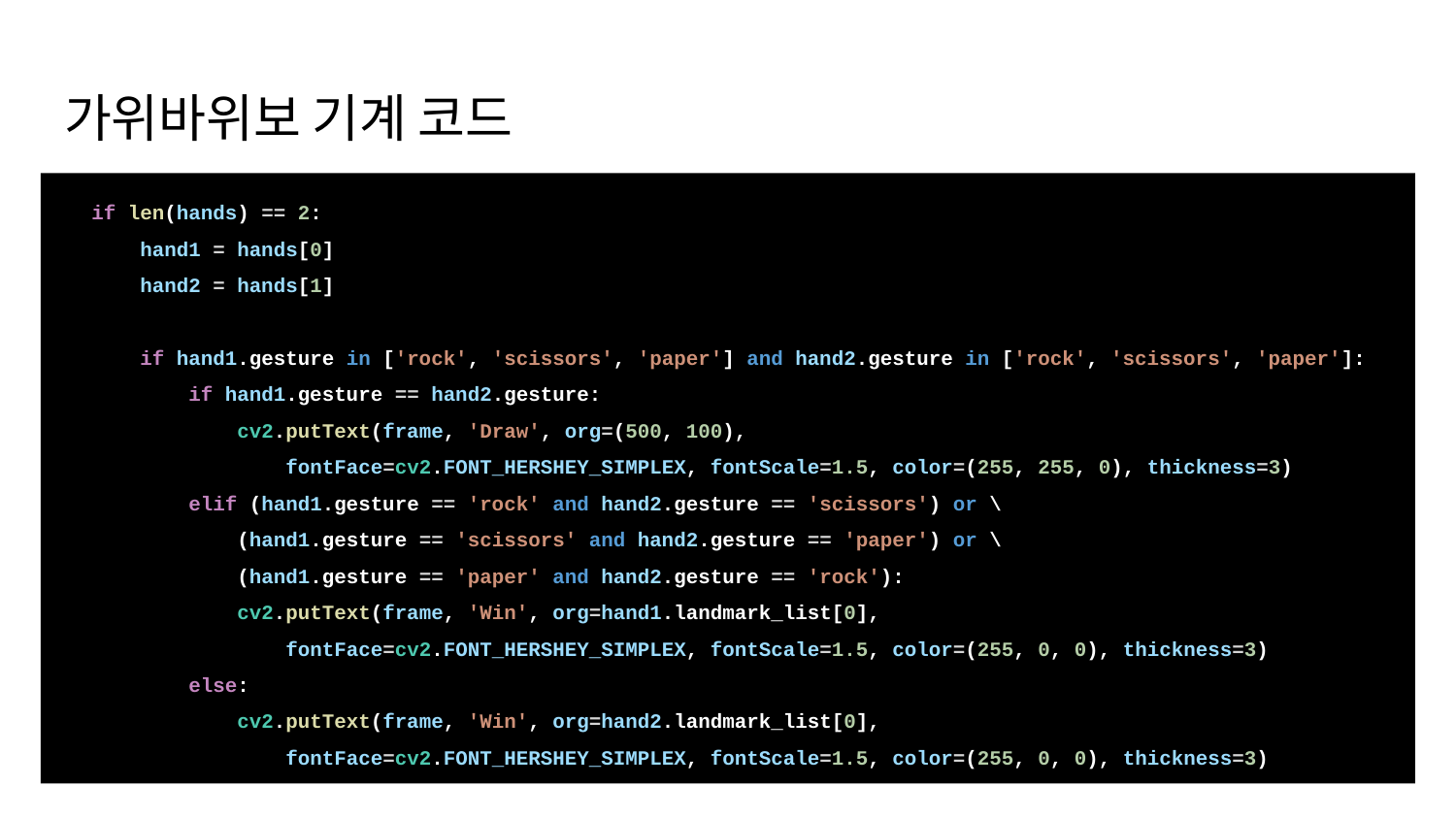

# 가위바위보 기계 코드
   if len(hands) == 2:
       hand1 = hands[0]
       hand2 = hands[1]

       if hand1.gesture in ['rock', 'scissors', 'paper'] and hand2.gesture in ['rock', 'scissors', 'paper']:
           if hand1.gesture == hand2.gesture:
               cv2.putText(frame, 'Draw', org=(500, 100),
                   fontFace=cv2.FONT_HERSHEY_SIMPLEX, fontScale=1.5, color=(255, 255, 0), thickness=3)
           elif (hand1.gesture == 'rock' and hand2.gesture == 'scissors') or \
               (hand1.gesture == 'scissors' and hand2.gesture == 'paper') or \
               (hand1.gesture == 'paper' and hand2.gesture == 'rock'):
               cv2.putText(frame, 'Win', org=hand1.landmark_list[0],
                   fontFace=cv2.FONT_HERSHEY_SIMPLEX, fontScale=1.5, color=(255, 0, 0), thickness=3)
           else:
               cv2.putText(frame, 'Win', org=hand2.landmark_list[0],
                   fontFace=cv2.FONT_HERSHEY_SIMPLEX, fontScale=1.5, color=(255, 0, 0), thickness=3)